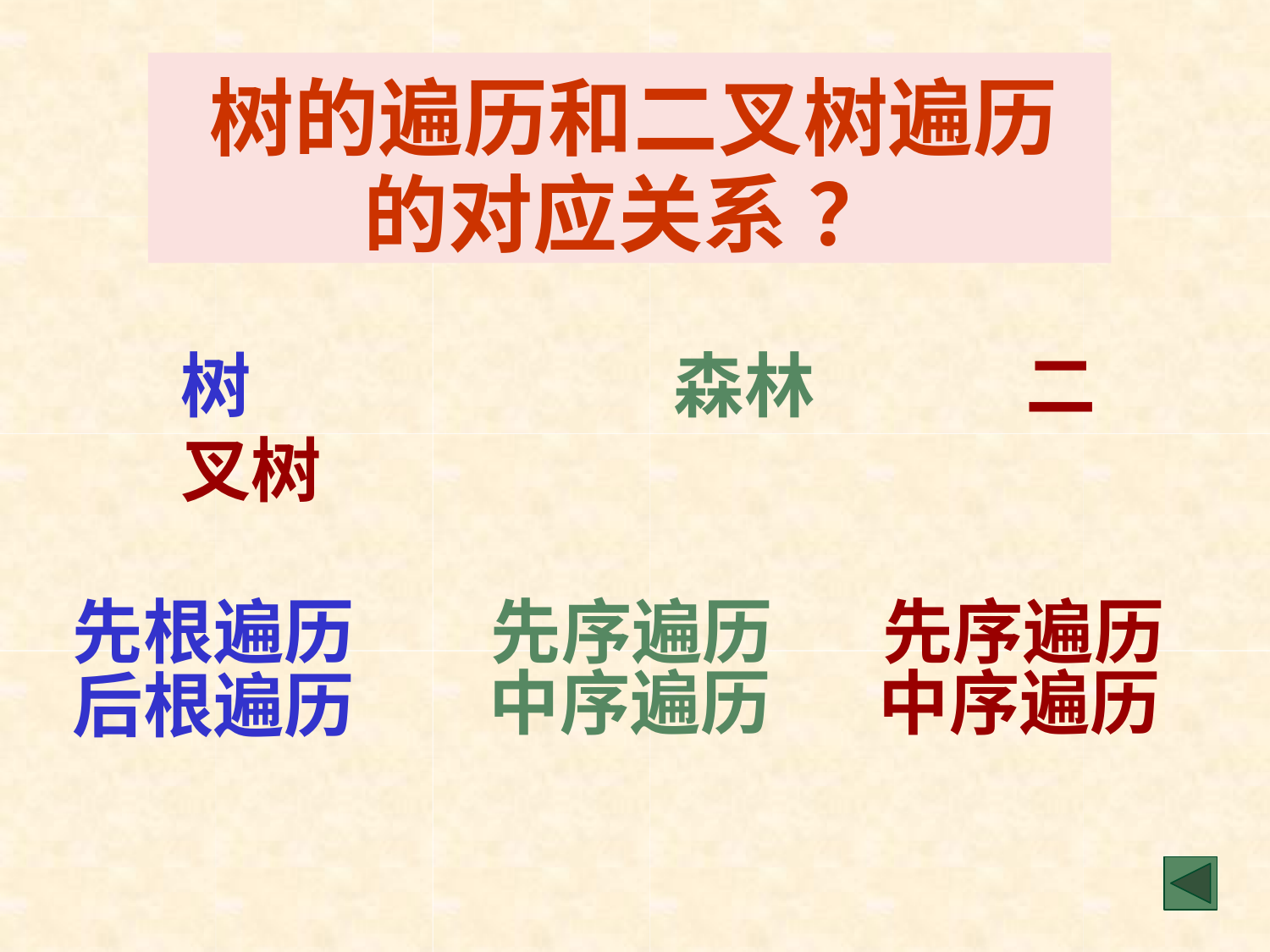

# 树的遍历和二叉树遍历 的对应关系 ？
树	森林	二叉树

先根遍历	先序遍历	先序遍历
中序遍历	中序遍历
后根遍历